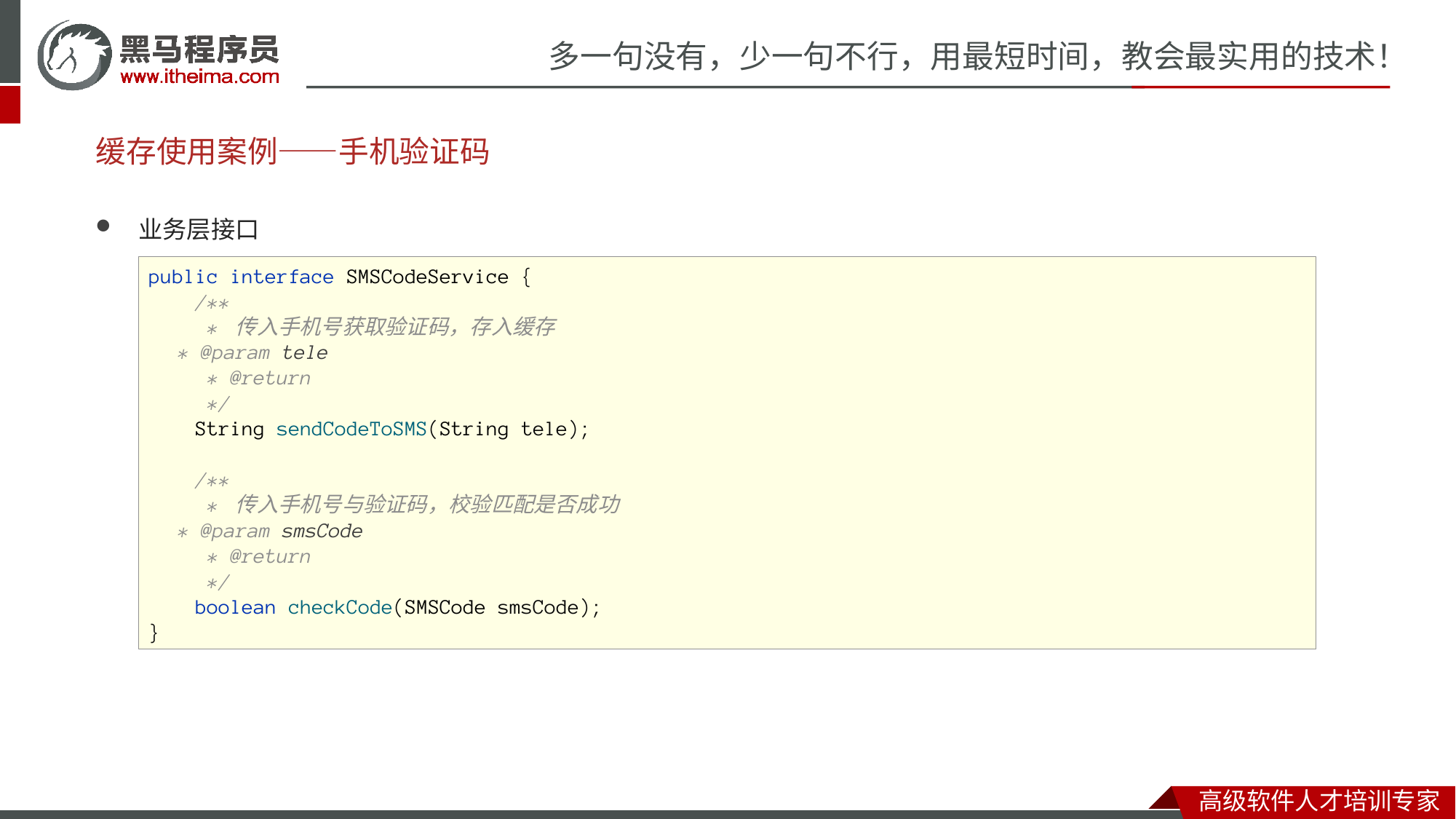

# 缓存使用案例——手机验证码
业务层接口
public interface SMSCodeService {
    /**
     * 传入手机号获取验证码，存入缓存
     * @param tele
     * @return
     */
    String sendCodeToSMS(String tele);
    /**
     * 传入手机号与验证码，校验匹配是否成功
     * @param smsCode
     * @return
     */
    boolean checkCode(SMSCode smsCode);
}